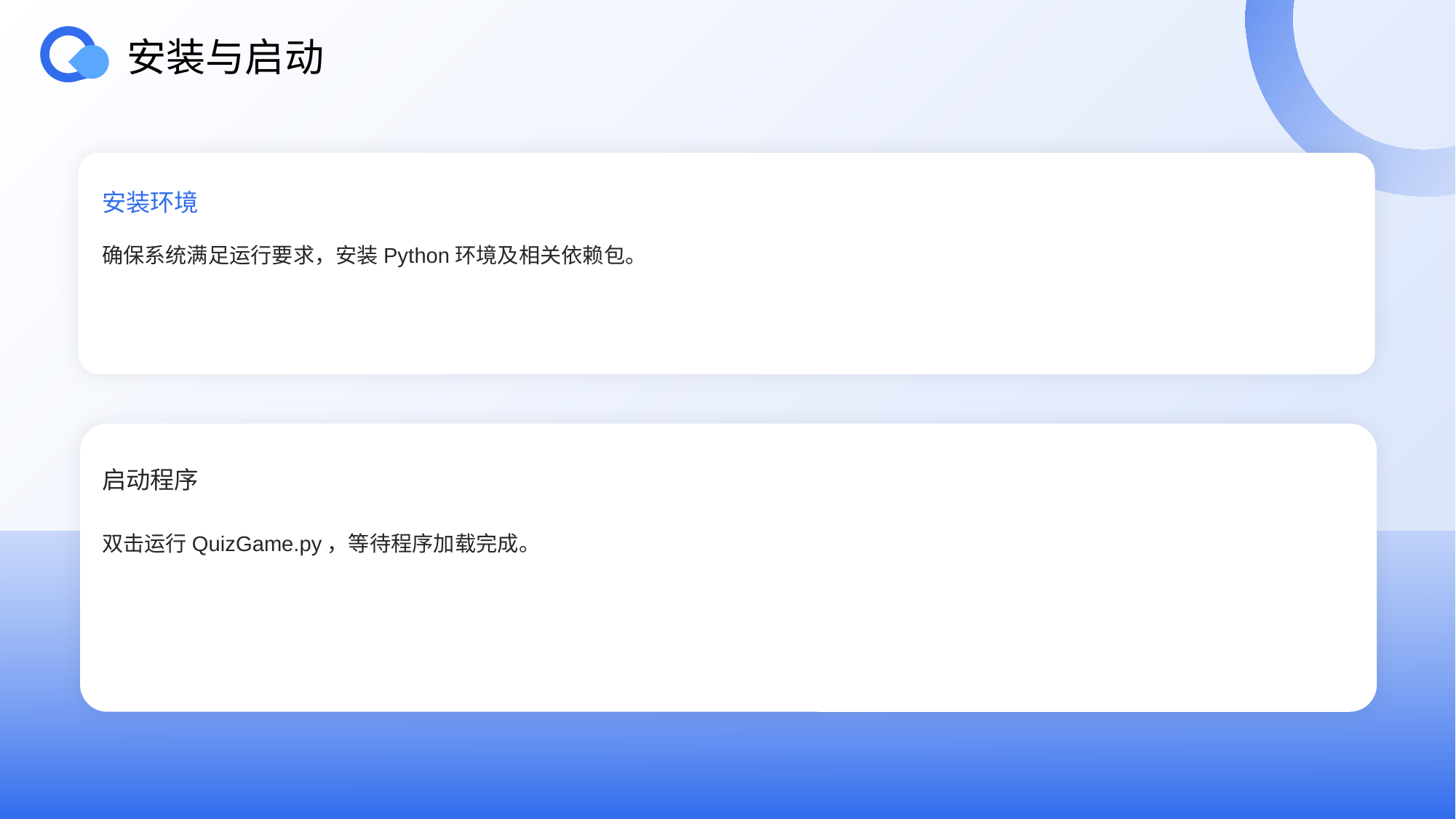

安装与启动

安装环境
确保系统满足运行要求，安装Python环境及相关依赖包。

启动程序
双击运行QuizGame.py，等待程序加载完成。